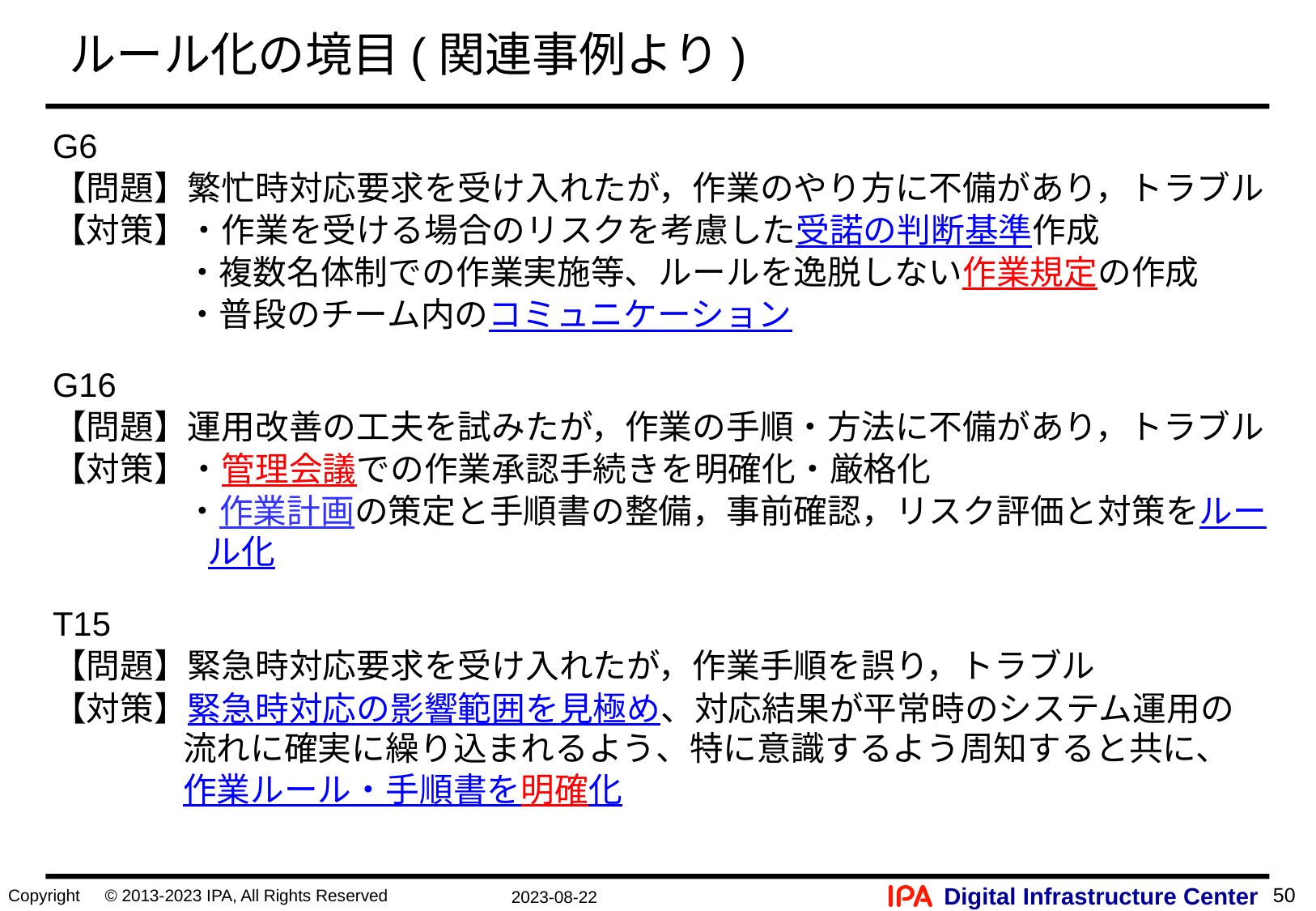

# ルール化の境目(関連事例より)
G6
【問題】繁忙時対応要求を受け入れたが，作業のやり方に不備があり，トラブル
【対策】・作業を受ける場合のリスクを考慮した受諾の判断基準作成
  ・複数名体制での作業実施等、ルールを逸脱しない作業規定の作成
  ・普段のチーム内のコミュニケーション
G16
【問題】運用改善の工夫を試みたが，作業の手順・方法に不備があり，トラブル
【対策】・管理会議での作業承認手続きを明確化・厳格化
  ・作業計画の策定と手順書の整備，事前確認，リスク評価と対策をルール化
T15
【問題】緊急時対応要求を受け入れたが，作業手順を誤り，トラブル
【対策】緊急時対応の影響範囲を見極め、対応結果が平常時のシステム運用の流れに確実に繰り込まれるよう、特に意識するよう周知すると共に、作業ルール・手順書を明確化